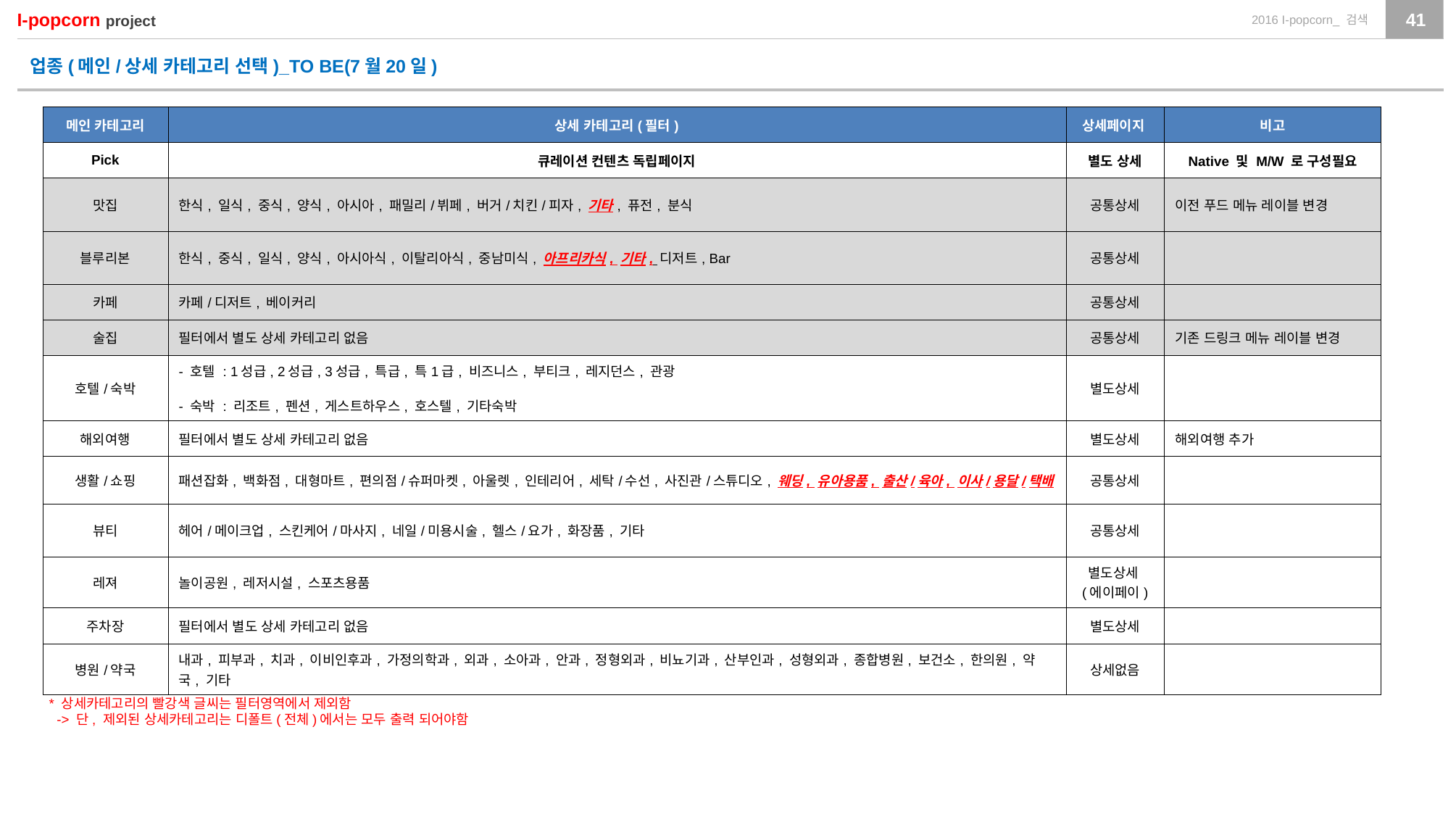

업종(메인/상세 카테고리 선택)_TO BE(7월20일)
| 메인 카테고리 | 상세 카테고리(필터) | 상세페이지 | 비고 |
| --- | --- | --- | --- |
| Pick | 큐레이션 컨텐츠 독립페이지 | 별도 상세 | Native 및 M/W 로 구성필요 |
| 맛집 | 한식, 일식, 중식, 양식, 아시아, 패밀리/뷔페, 버거/치킨/피자, 기타, 퓨전, 분식 | 공통상세 | 이전 푸드 메뉴 레이블 변경 |
| 블루리본 | 한식, 중식, 일식, 양식, 아시아식, 이탈리아식, 중남미식, 아프리카식, 기타, 디저트, Bar | 공통상세 |  |
| 카페 | 카페/디저트, 베이커리 | 공통상세 |  |
| 술집 | 필터에서 별도 상세 카테고리 없음 | 공통상세 | 기존 드링크 메뉴 레이블 변경 |
| 호텔/숙박 | - 호텔 : 1성급, 2성급, 3성급, 특급, 특1급, 비즈니스, 부티크, 레지던스, 관광 - 숙박 : 리조트, 펜션, 게스트하우스, 호스텔, 기타숙박 | 별도상세 |  |
| 해외여행 | 필터에서 별도 상세 카테고리 없음 | 별도상세 | 해외여행 추가 |
| 생활/쇼핑 | 패션잡화, 백화점, 대형마트, 편의점/슈퍼마켓, 아울렛, 인테리어, 세탁/수선, 사진관/스튜디오, 웨딩, 유아용품, 출산/육아, 이사/용달/택배 | 공통상세 |  |
| 뷰티 | 헤어/메이크업, 스킨케어/마사지, 네일/미용시술, 헬스/요가, 화장품, 기타 | 공통상세 |  |
| 레져 | 놀이공원, 레저시설, 스포츠용품 | 별도상세 (에이페이) |  |
| 주차장 | 필터에서 별도 상세 카테고리 없음 | 별도상세 |  |
| 병원/약국 | 내과, 피부과, 치과, 이비인후과, 가정의학과, 외과, 소아과, 안과, 정형외과, 비뇨기과, 산부인과, 성형외과, 종합병원, 보건소, 한의원, 약국, 기타 | 상세없음 |  |
* 상세카테고리의 빨강색 글씨는 필터영역에서 제외함
  -> 단, 제외된 상세카테고리는 디폴트(전체)에서는 모두 출력 되어야함